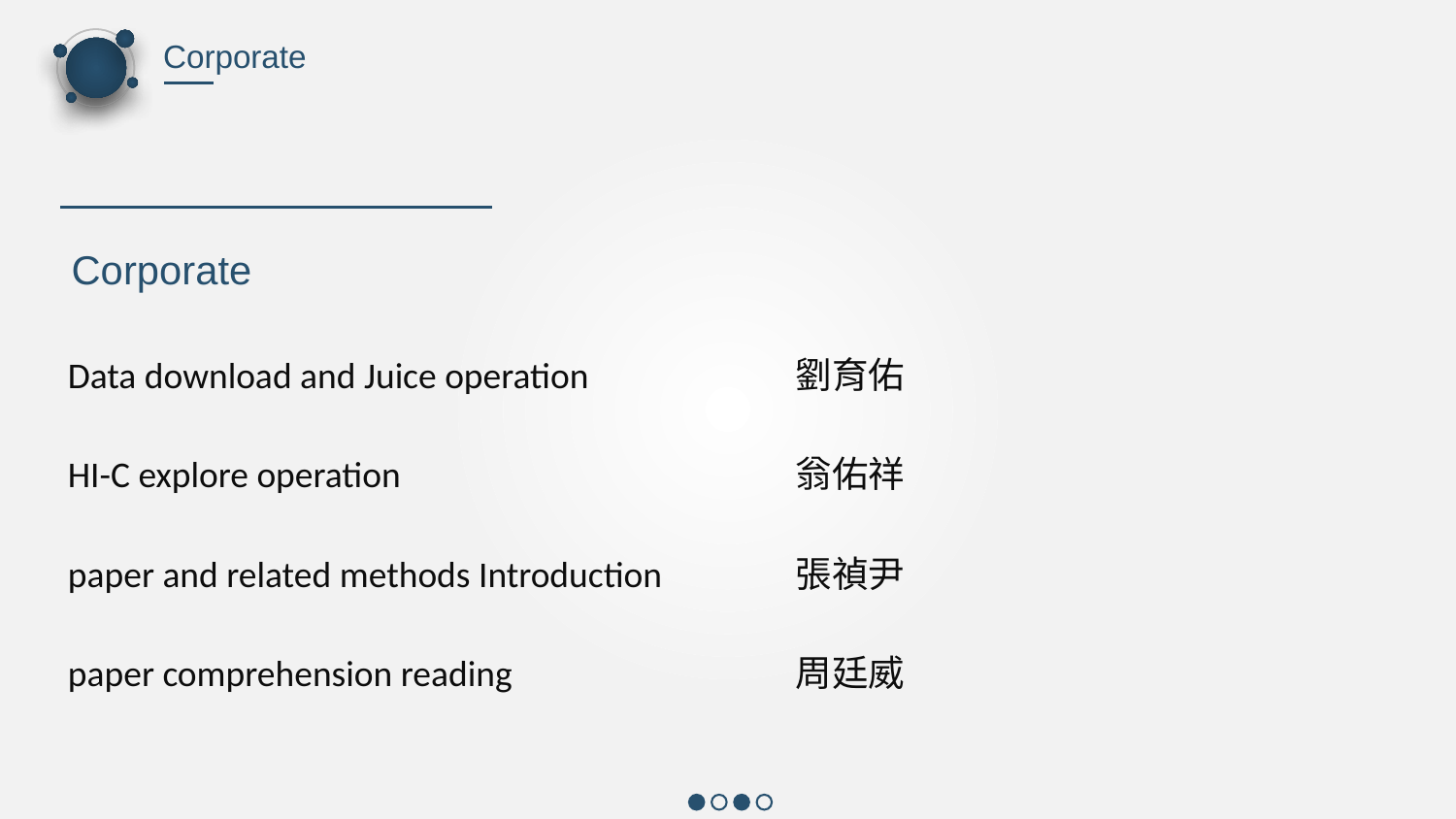

Corporate
Corporate
Data download and Juice operation 		劉育佑
HI-C explore operation			翁佑祥
paper and related methods Introduction	張禎尹
paper comprehension reading		周廷威